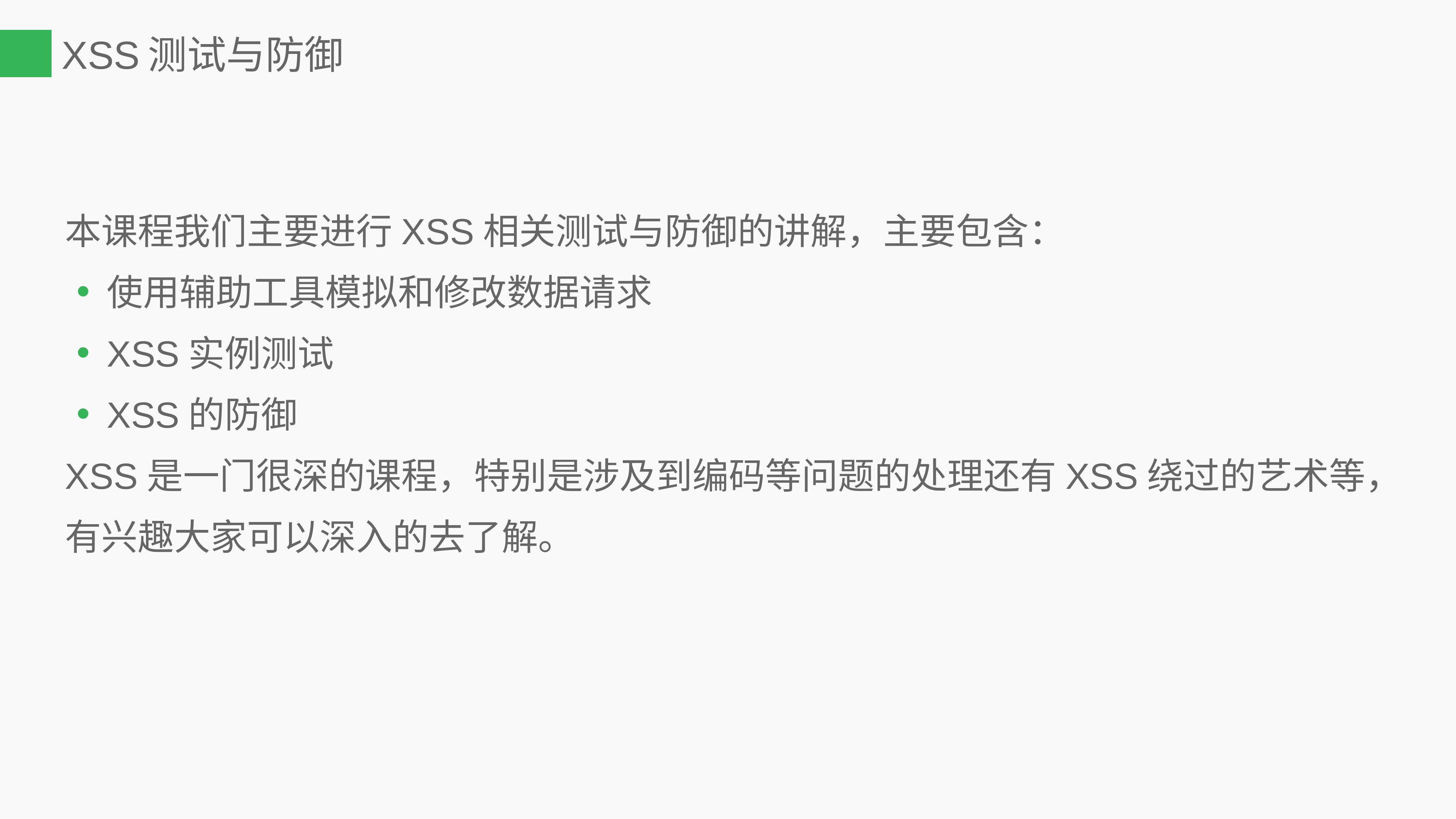

# XSS测试与防御
本课程我们主要进行XSS相关测试与防御的讲解，主要包含：
使用辅助工具模拟和修改数据请求
XSS实例测试
XSS的防御
XSS是一门很深的课程，特别是涉及到编码等问题的处理还有XSS绕过的艺术等，有兴趣大家可以深入的去了解。